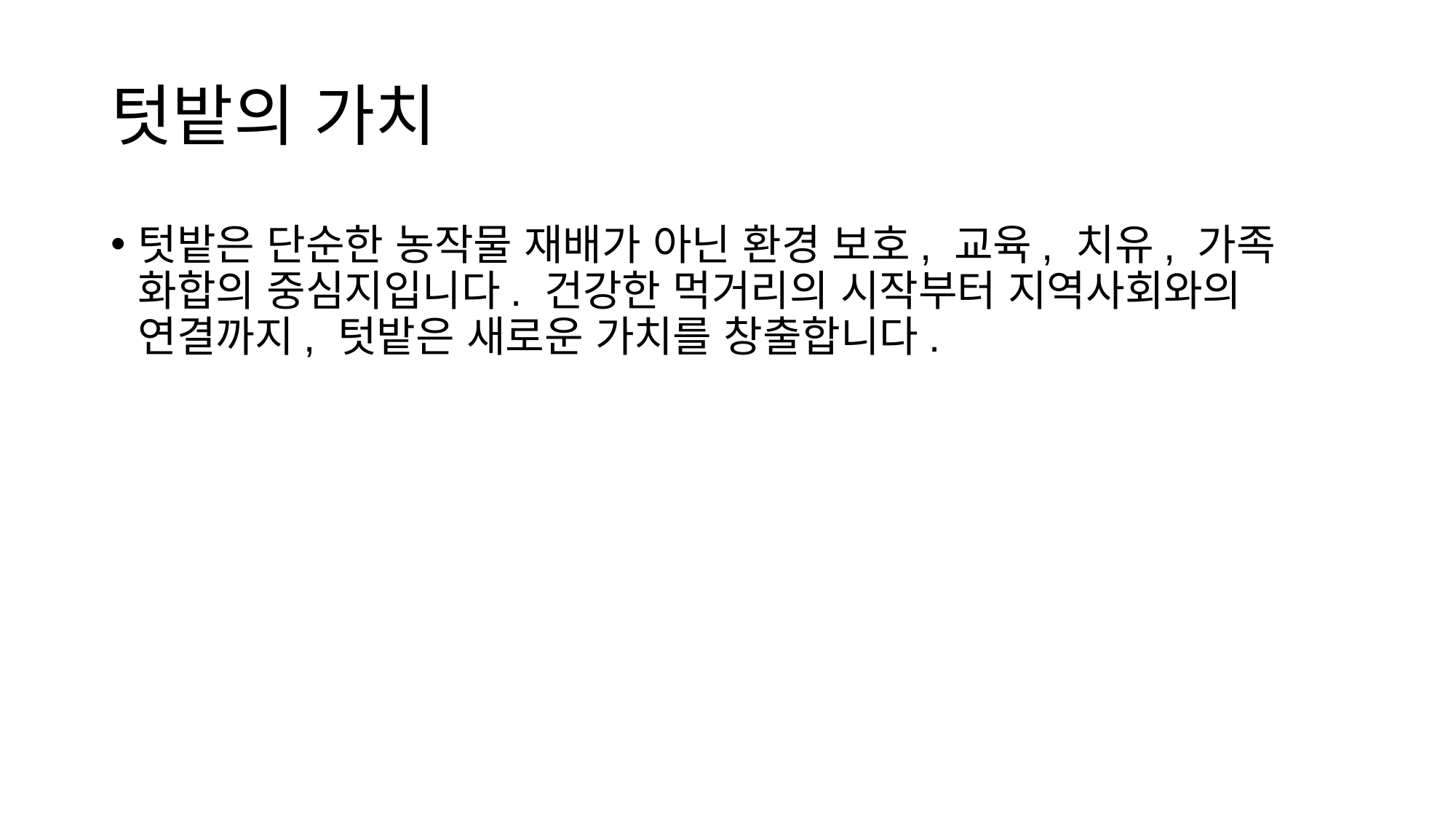

# 텃밭의 가치
텃밭은 단순한 농작물 재배가 아닌 환경 보호, 교육, 치유, 가족 화합의 중심지입니다. 건강한 먹거리의 시작부터 지역사회와의 연결까지, 텃밭은 새로운 가치를 창출합니다.